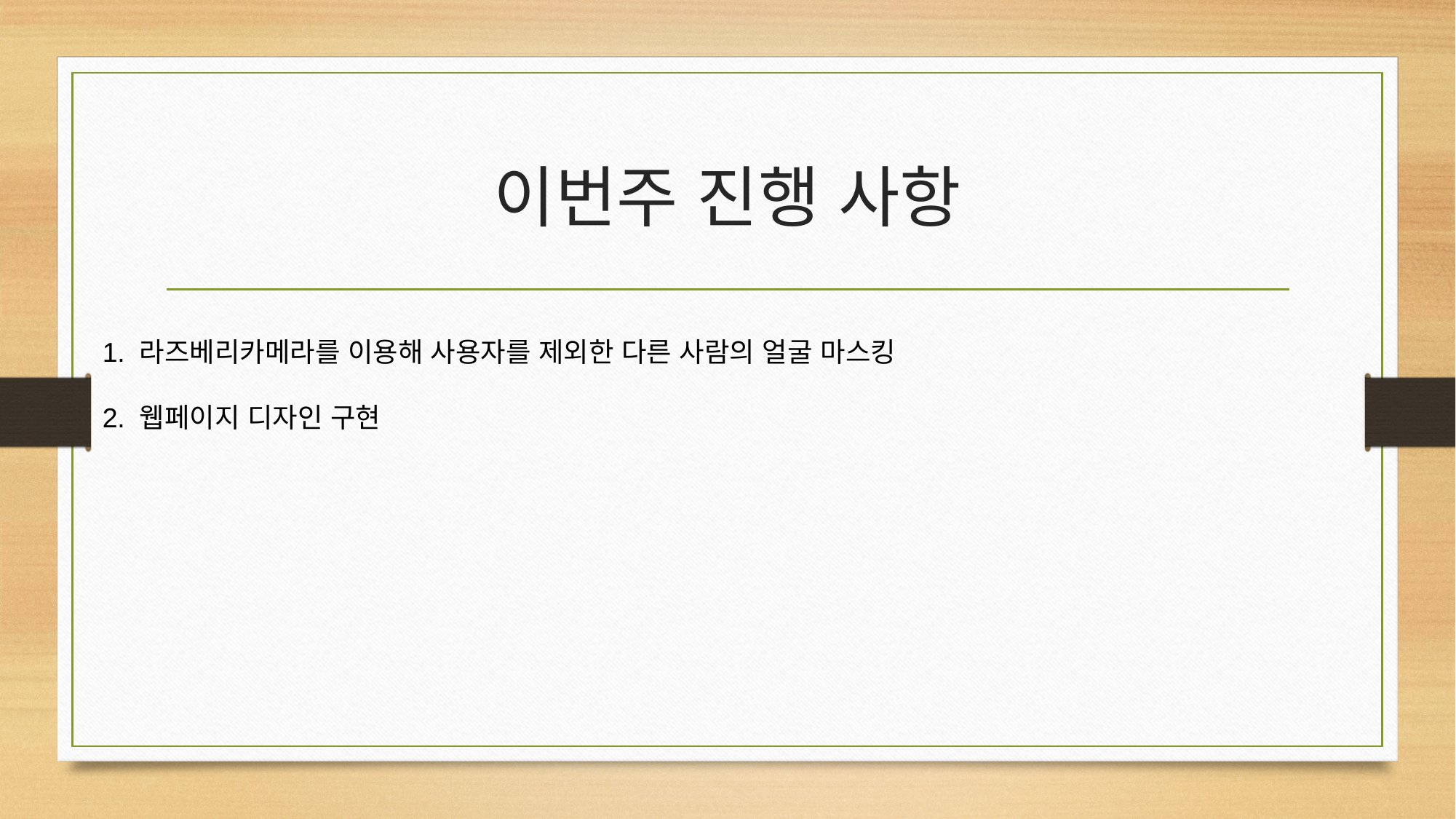

# 이번주 진행 사항
1. 라즈베리카메라를 이용해 사용자를 제외한 다른 사람의 얼굴 마스킹​
​
2. 웹페이지 디자인 구현